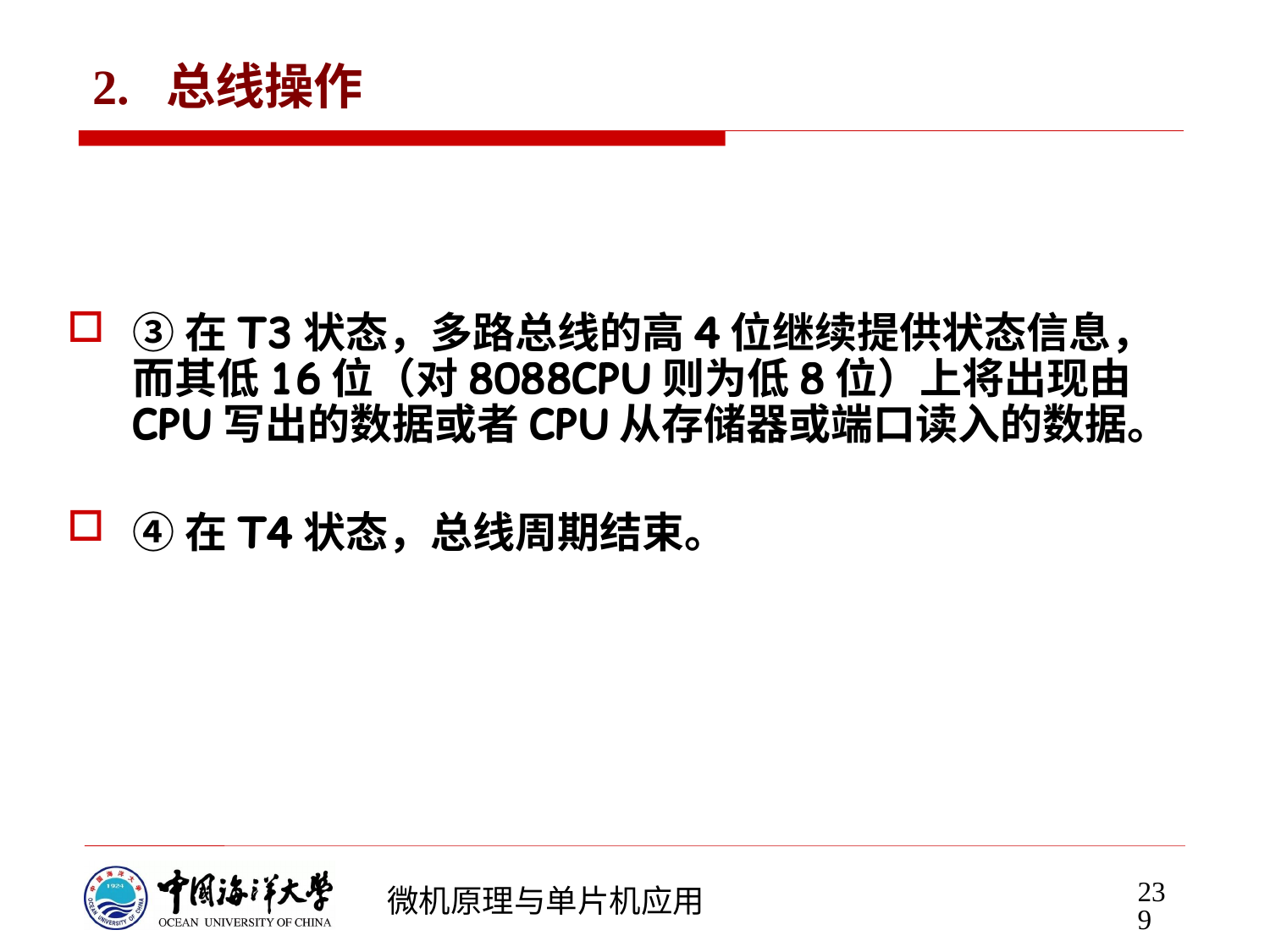

# 2.  总线操作

③在T3状态，多路总线的高4位继续提供状态信息，而其低16位（对8088CPU则为低8位）上将出现由CPU写出的数据或者CPU从存储器或端口读入的数据。

④在T4状态，总线周期结束。

239